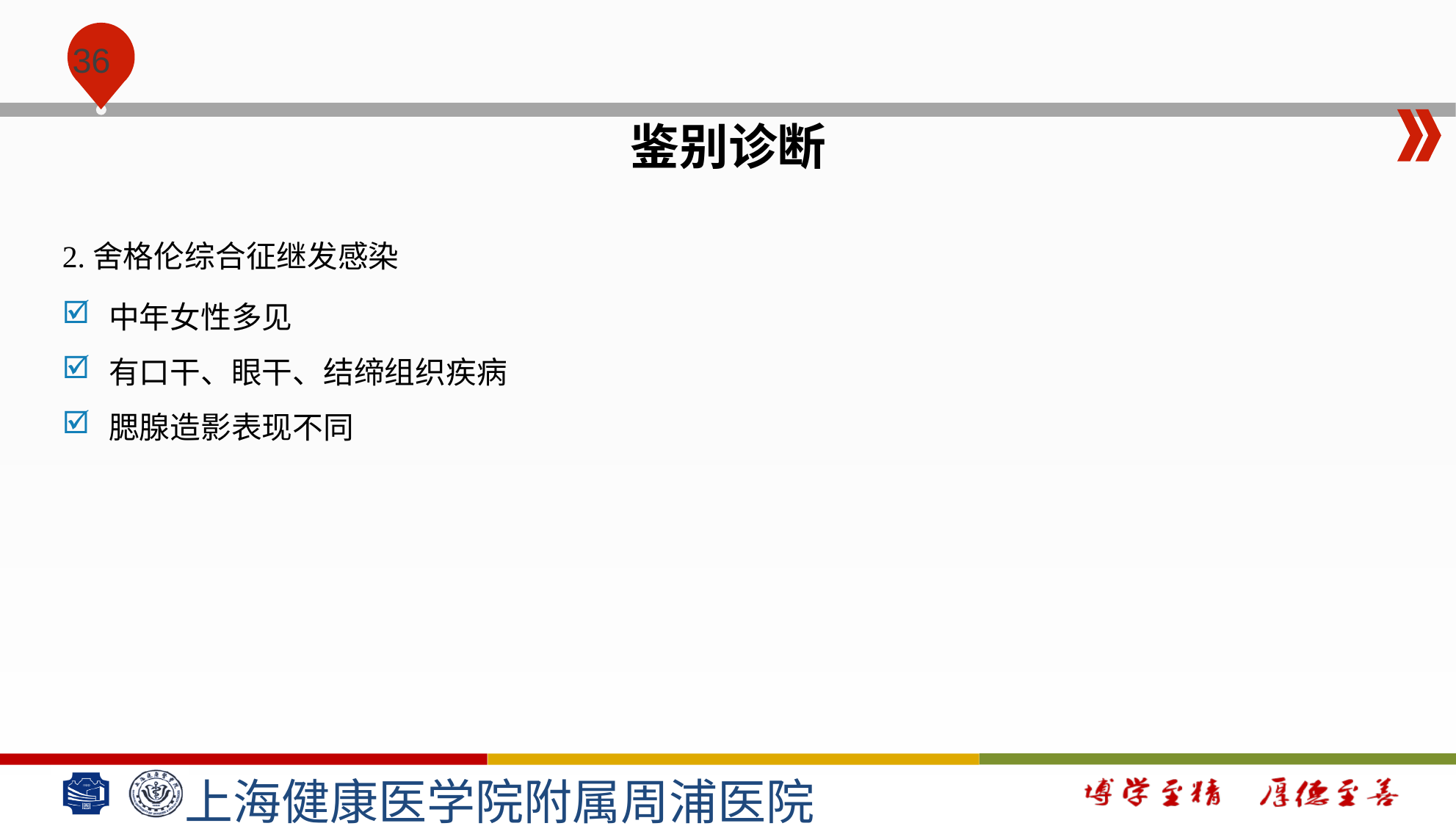

#

鉴别诊断
2.舍格伦综合征继发感染
中年女性多见
有口干、眼干、结缔组织疾病
腮腺造影表现不同